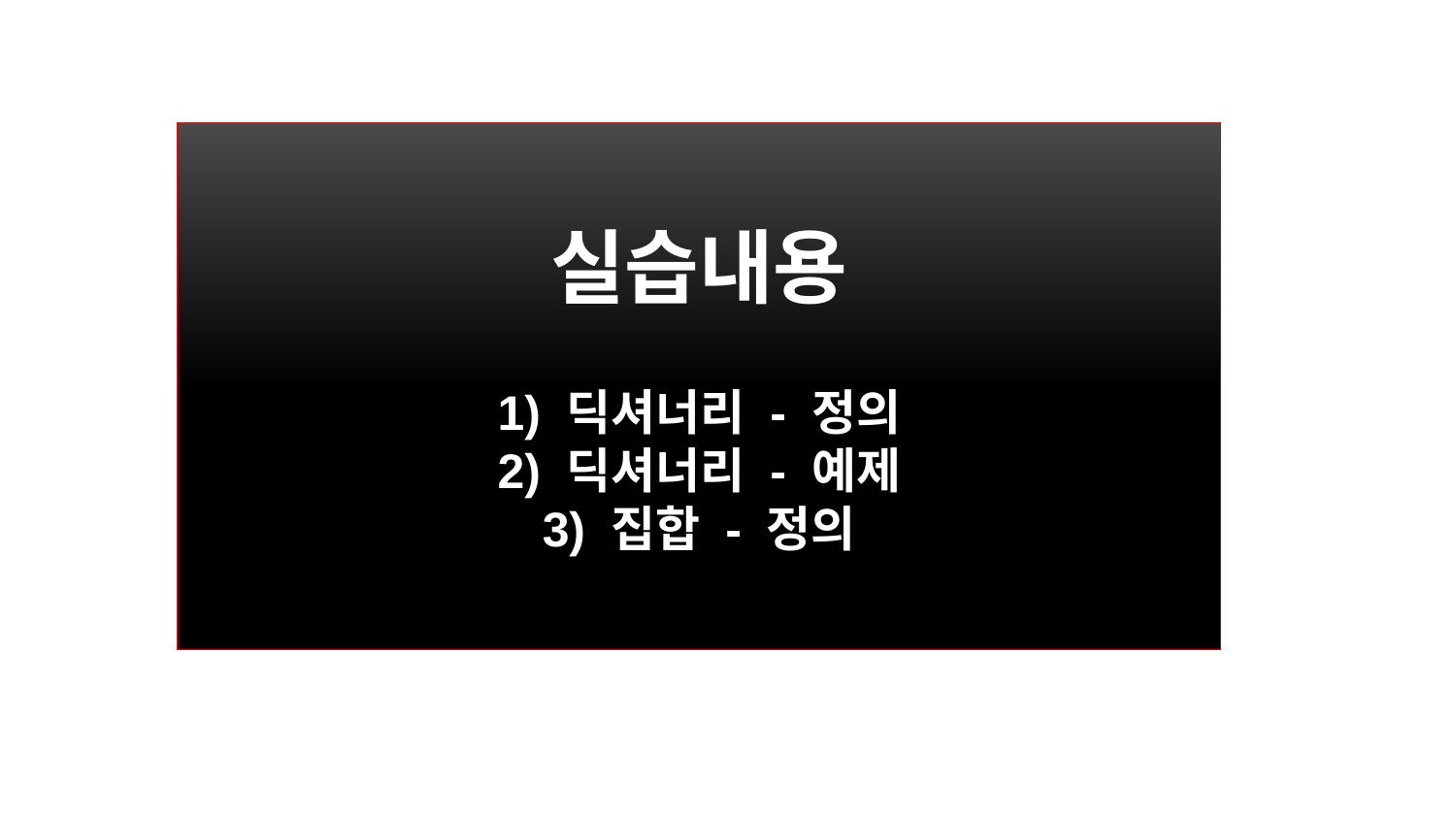

실습내용

1) 딕셔너리 - 정의
2) 딕셔너리 - 예제
3) 집합 - 정의